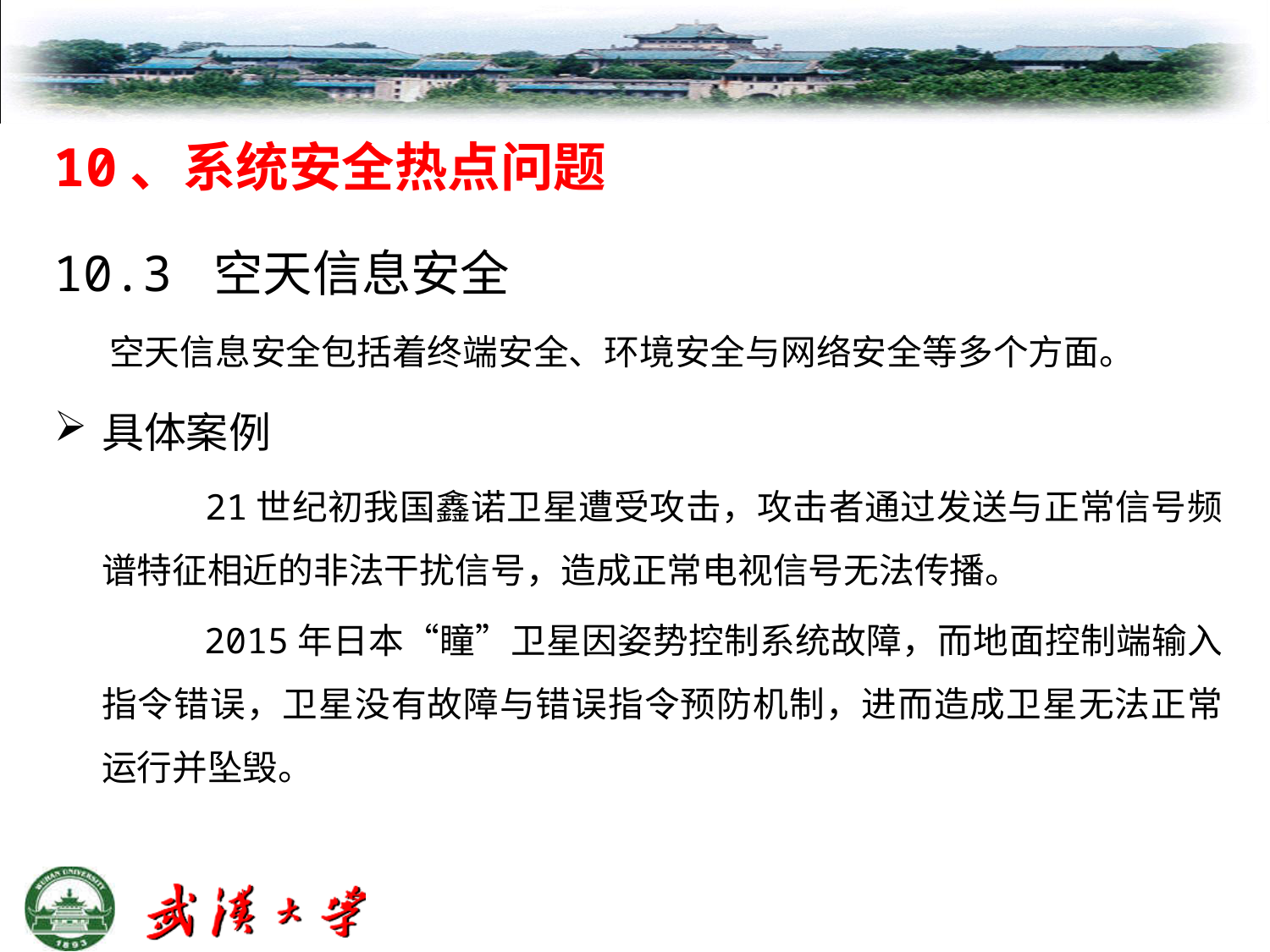

10、系统安全热点问题
10.3 空天信息安全
      空天信息安全包括着终端安全、环境安全与网络安全等多个方面。
具体案例
       21世纪初我国鑫诺卫星遭受攻击，攻击者通过发送与正常信号频谱特征相近的非法干扰信号，造成正常电视信号无法传播。
       2015年日本“瞳”卫星因姿势控制系统故障，而地面控制端输入指令错误，卫星没有故障与错误指令预防机制，进而造成卫星无法正常运行并坠毁。